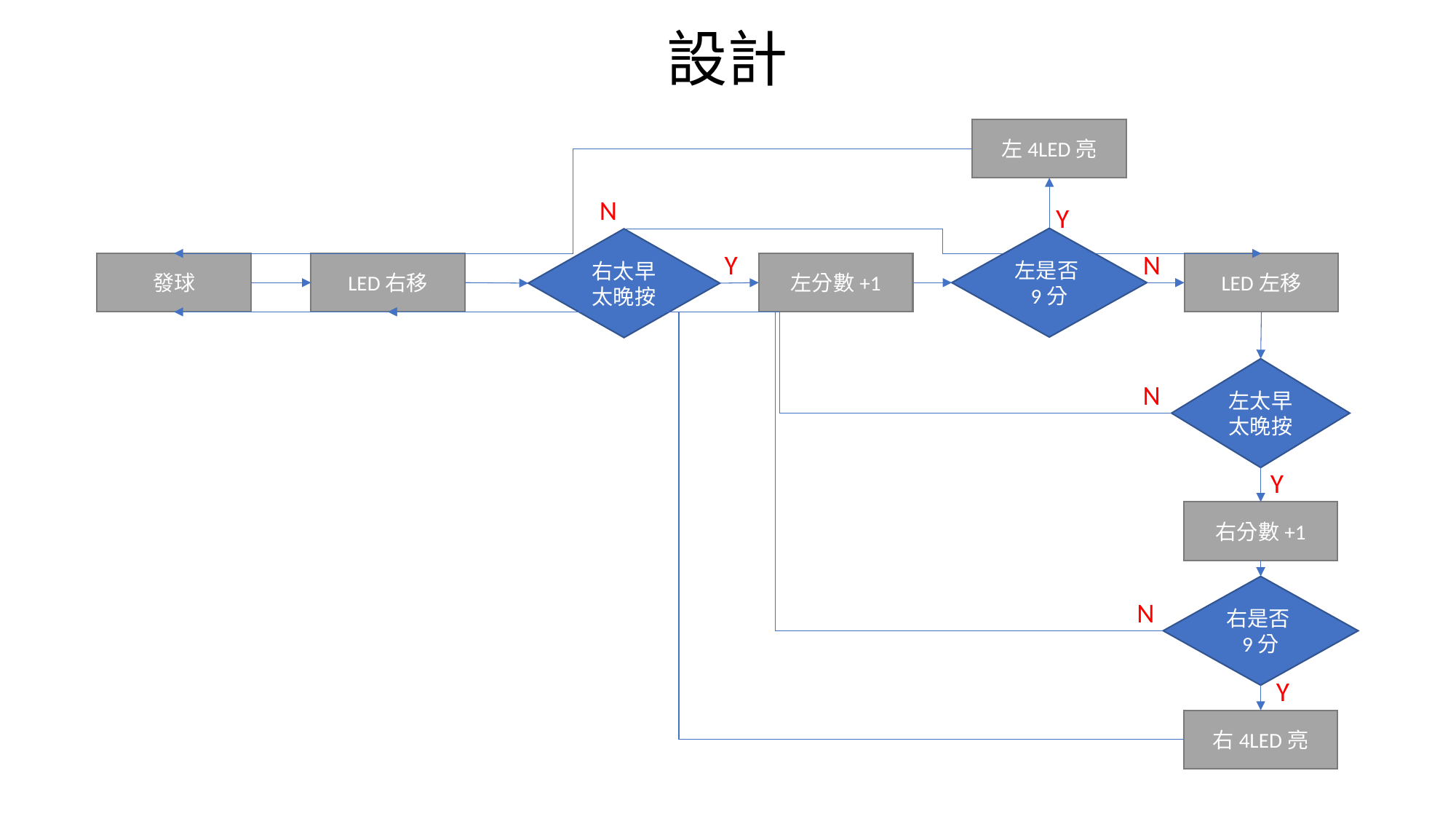

# 設計
左4LED亮
N
Y
左是否9分
右太早太晚按
Y
N
LED右移
左分數+1
LED左移
左太早太晚按
N
Y
右分數+1
右是否9分
N
Y
右4LED亮
發球